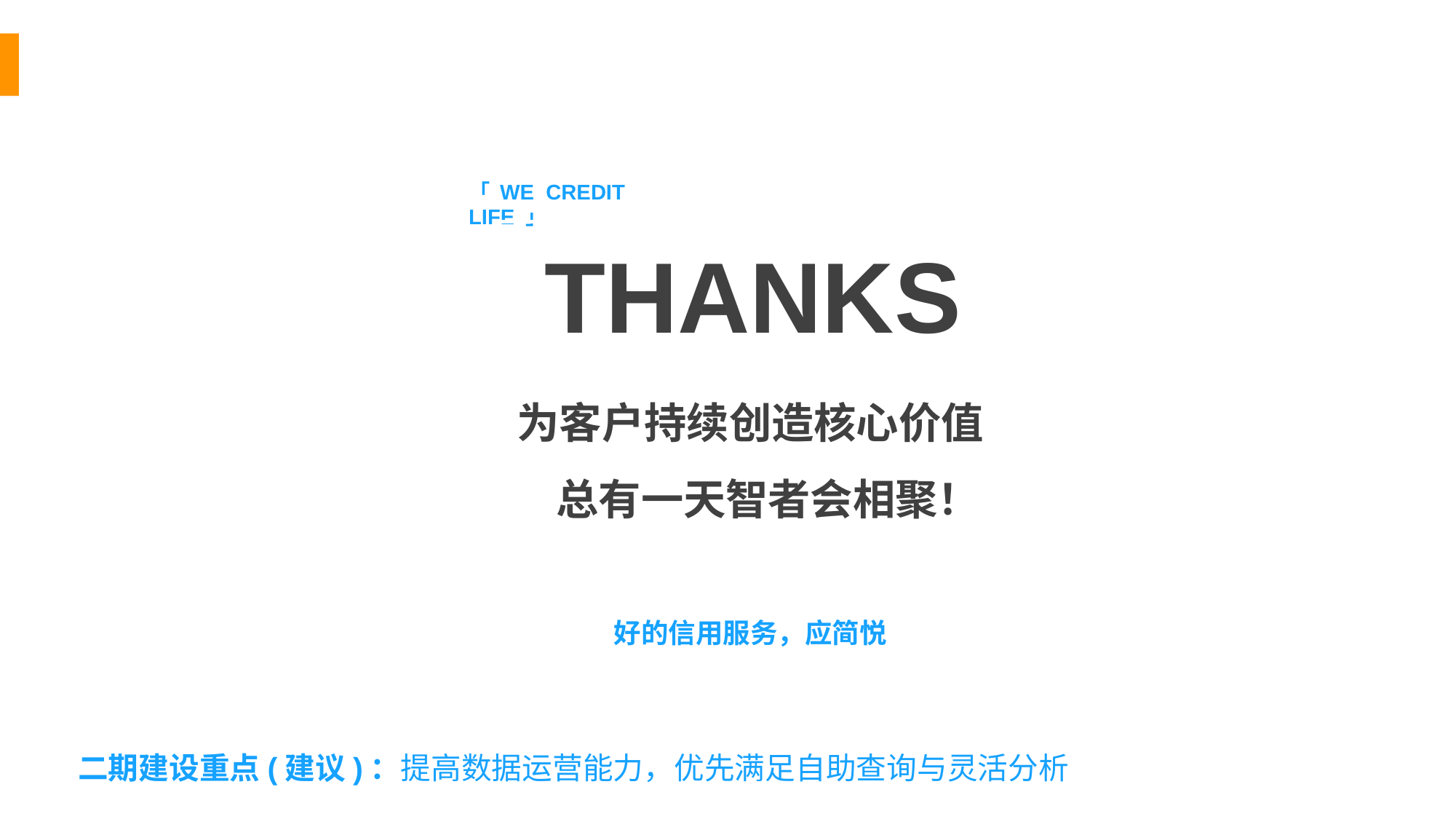

「 WE  CREDIT  LIFE 」
 THANKS
为客户持续创造核心价值
   总有一天智者会相聚！
好的信用服务，应简悦
二期建设重点(建议)：提高数据运营能力，优先满足自助查询与灵活分析